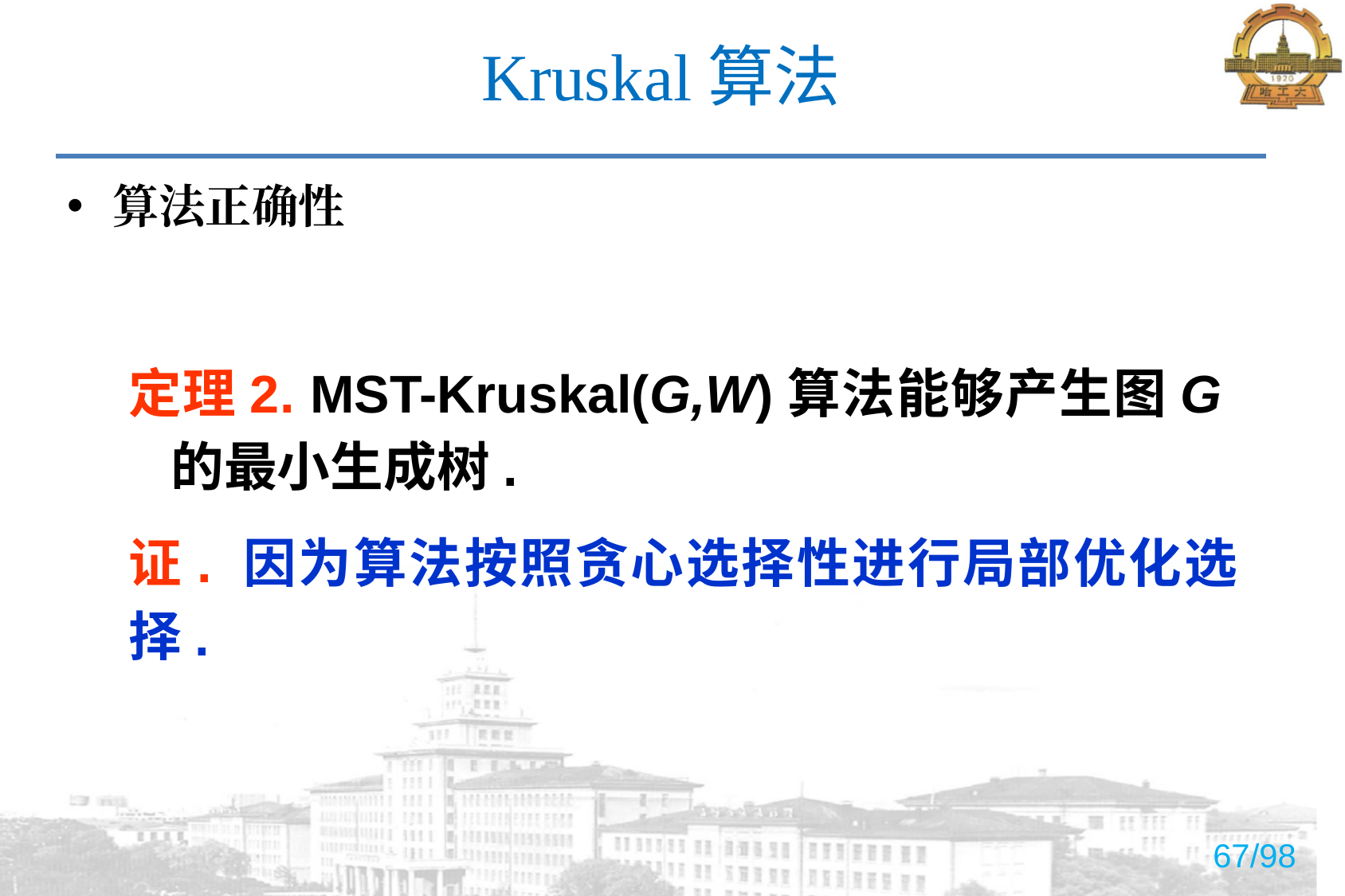

# Kruskal算法
算法正确性
定理2. MST-Kruskal(G,W)算法能够产生图G    的最小生成树.

证. 因为算法按照贪心选择性进行局部优化选择.